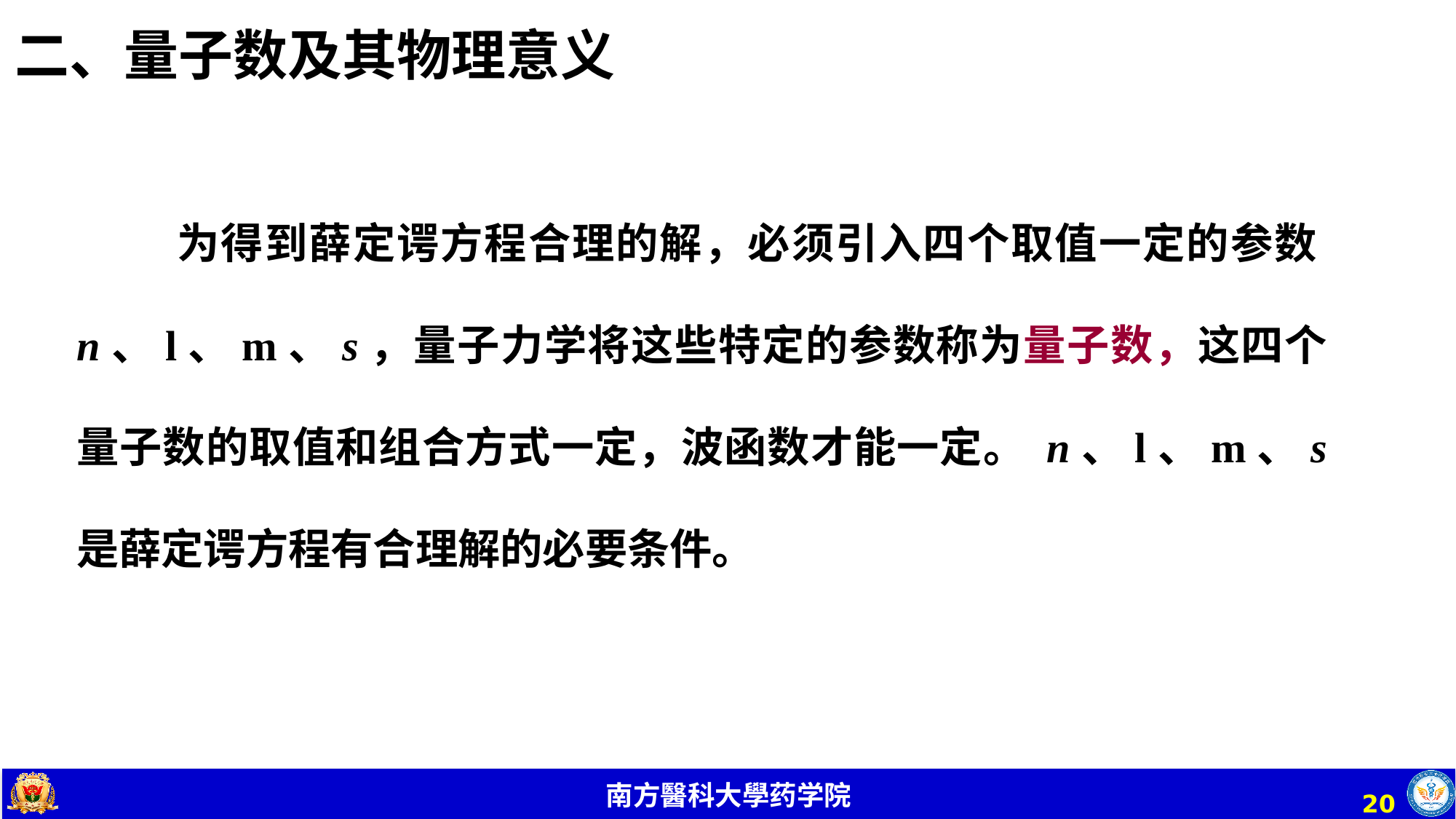

二、量子数及其物理意义
        为得到薛定谔方程合理的解，必须引入四个取值一定的参数n、l、m、s，量子力学将这些特定的参数称为量子数，这四个量子数的取值和组合方式一定，波函数才能一定。 n、l、m、s 是薛定谔方程有合理解的必要条件。
20